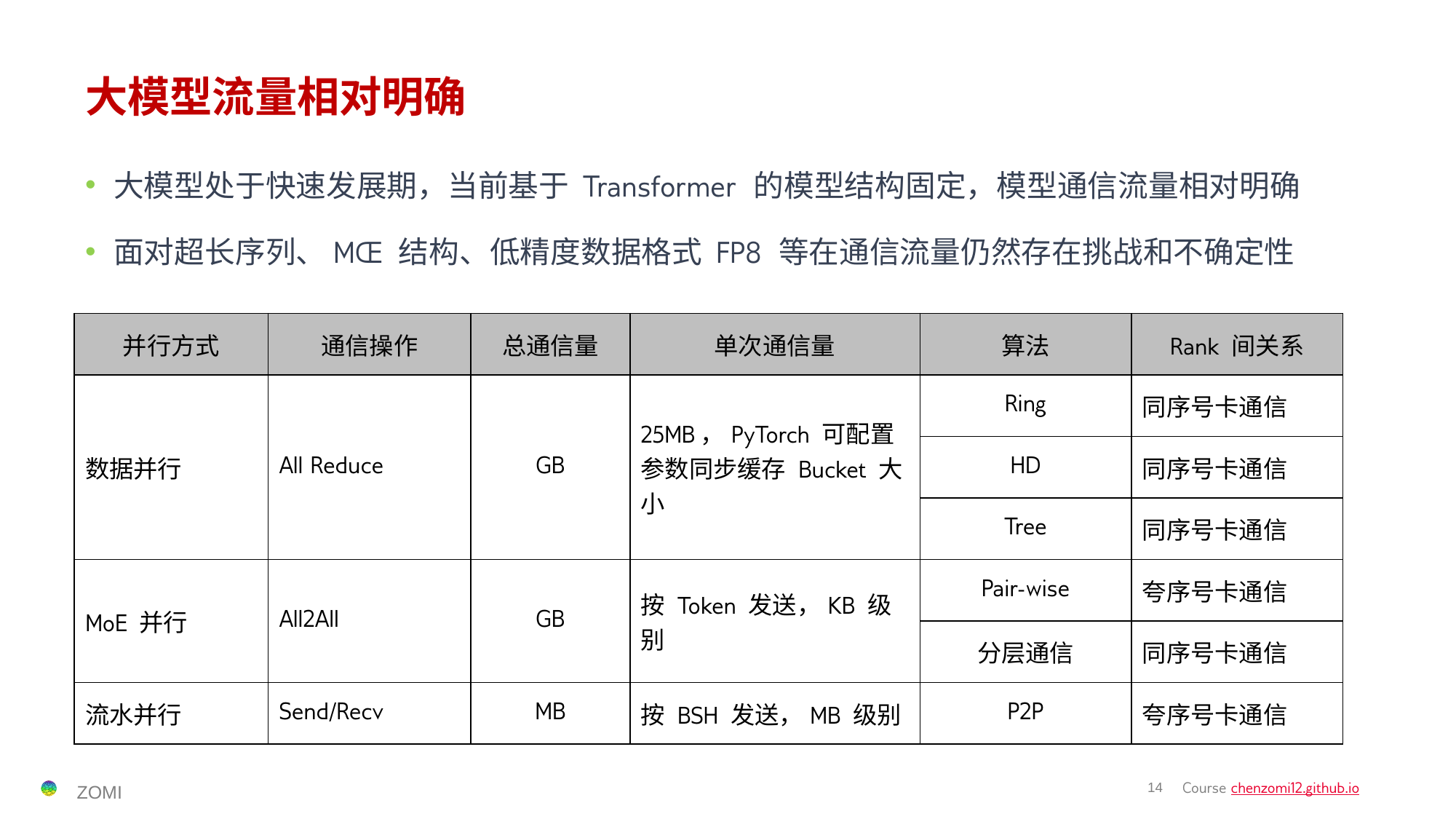

# 大模型流量相对明确
大模型处于快速发展期，当前基于 Transformer 的模型结构固定，模型通信流量相对明确
面对超长序列、MOE 结构、低精度数据格式 FP8 等在通信流量仍然存在挑战和不确定性
| 并行方式 | 通信操作 | 总通信量 | 单次通信量 | 算法 | Rank 间关系 |
| --- | --- | --- | --- | --- | --- |
| 数据并行 | All Reduce | GB | 25MB，PyTorch 可配置参数同步缓存 Bucket 大小 | Ring | 同序号卡通信 |
|  |  |  |  | HD | 同序号卡通信 |
|  |  |  |  | Tree | 同序号卡通信 |
| MoE 并行 | All2All | GB | 按 Token 发送，KB 级别 | Pair-wise | 夸序号卡通信 |
|  |  |  |  | 分层通信 | 同序号卡通信 |
| 流水并行 | Send/Recv | MB | 按 BSH 发送，MB 级别 | P2P | 夸序号卡通信 |